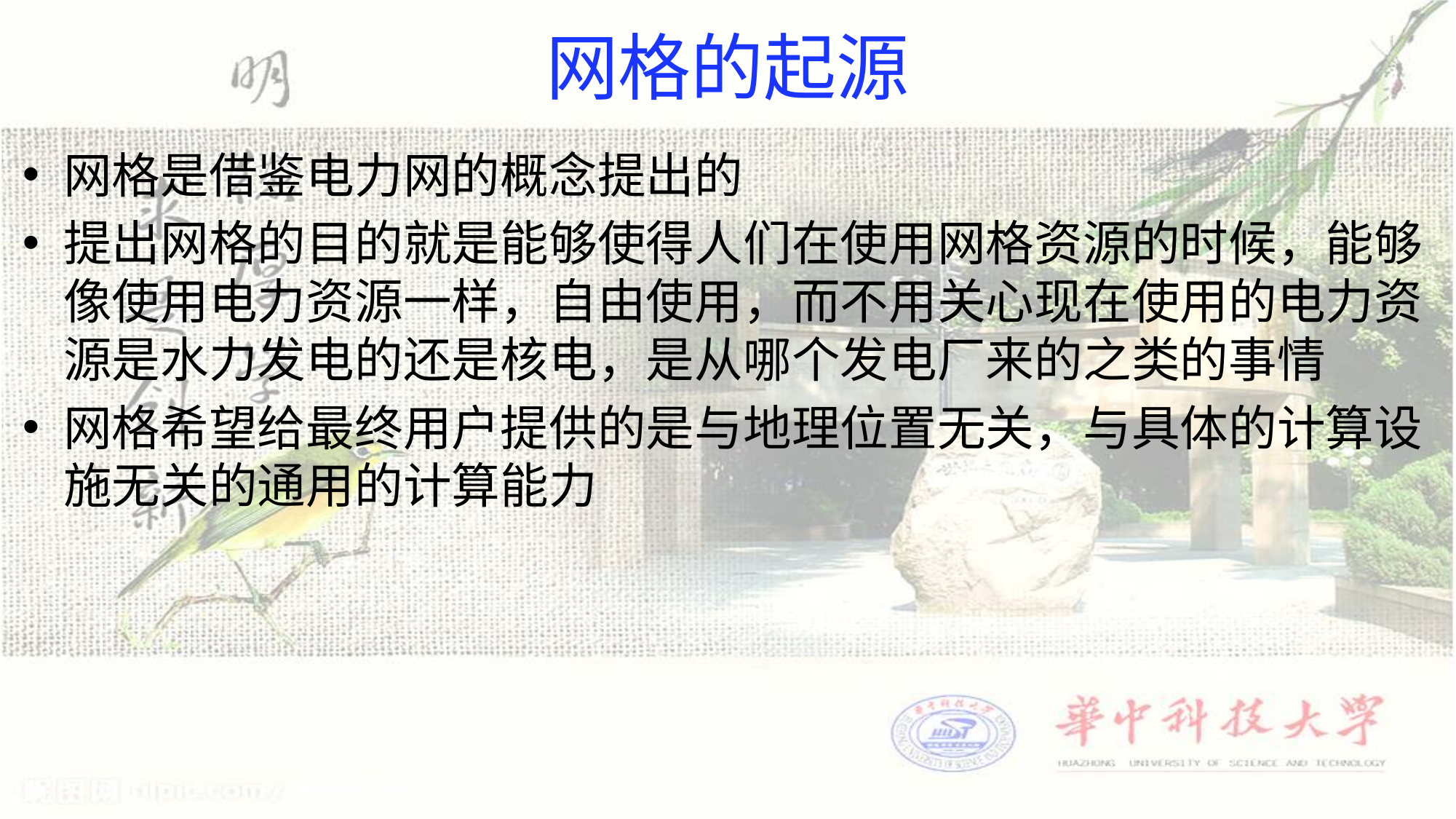

# 网格的起源
网格是借鉴电力网的概念提出的
提出网格的目的就是能够使得人们在使用网格资源的时候，能够像使用电力资源一样，自由使用，而不用关心现在使用的电力资源是水力发电的还是核电，是从哪个发电厂来的之类的事情
网格希望给最终用户提供的是与地理位置无关，与具体的计算设施无关的通用的计算能力